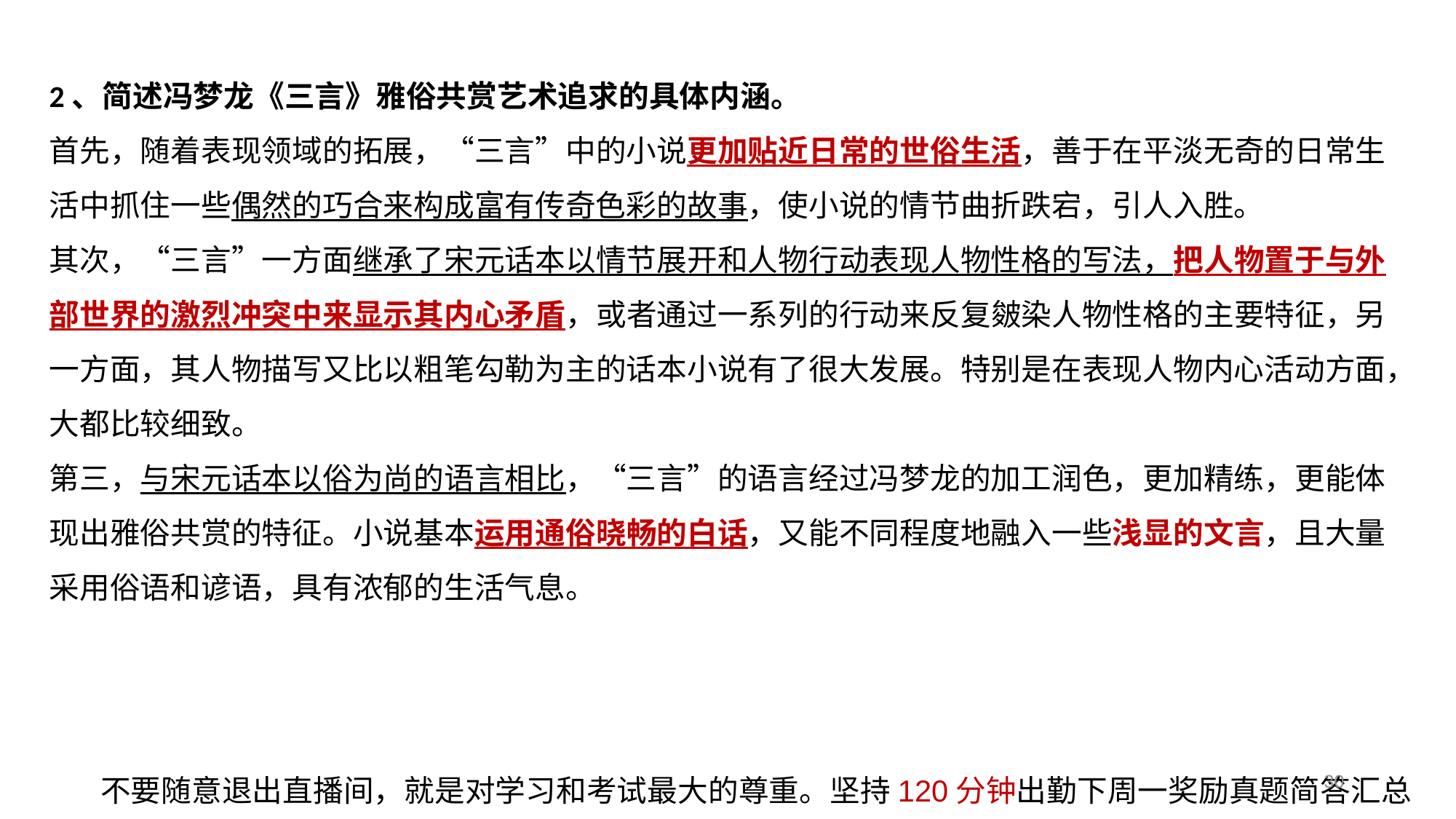

2、简述冯梦龙《三言》雅俗共赏艺术追求的具体内涵。
首先，随着表现领域的拓展，“三言”中的小说更加贴近日常的世俗生活，善于在平淡无奇的日常生活中抓住一些偶然的巧合来构成富有传奇色彩的故事，使小说的情节曲折跌宕，引人入胜。
其次，“三言”一方面继承了宋元话本以情节展开和人物行动表现人物性格的写法，把人物置于与外部世界的激烈冲突中来显示其内心矛盾，或者通过一系列的行动来反复皴染人物性格的主要特征，另一方面，其人物描写又比以粗笔勾勒为主的话本小说有了很大发展。特别是在表现人物内心活动方面，大都比较细致。
第三，与宋元话本以俗为尚的语言相比，“三言”的语言经过冯梦龙的加工润色，更加精练，更能体现出雅俗共赏的特征。小说基本运用通俗晓畅的白话，又能不同程度地融入一些浅显的文言，且大量采用俗语和谚语，具有浓郁的生活气息。
30